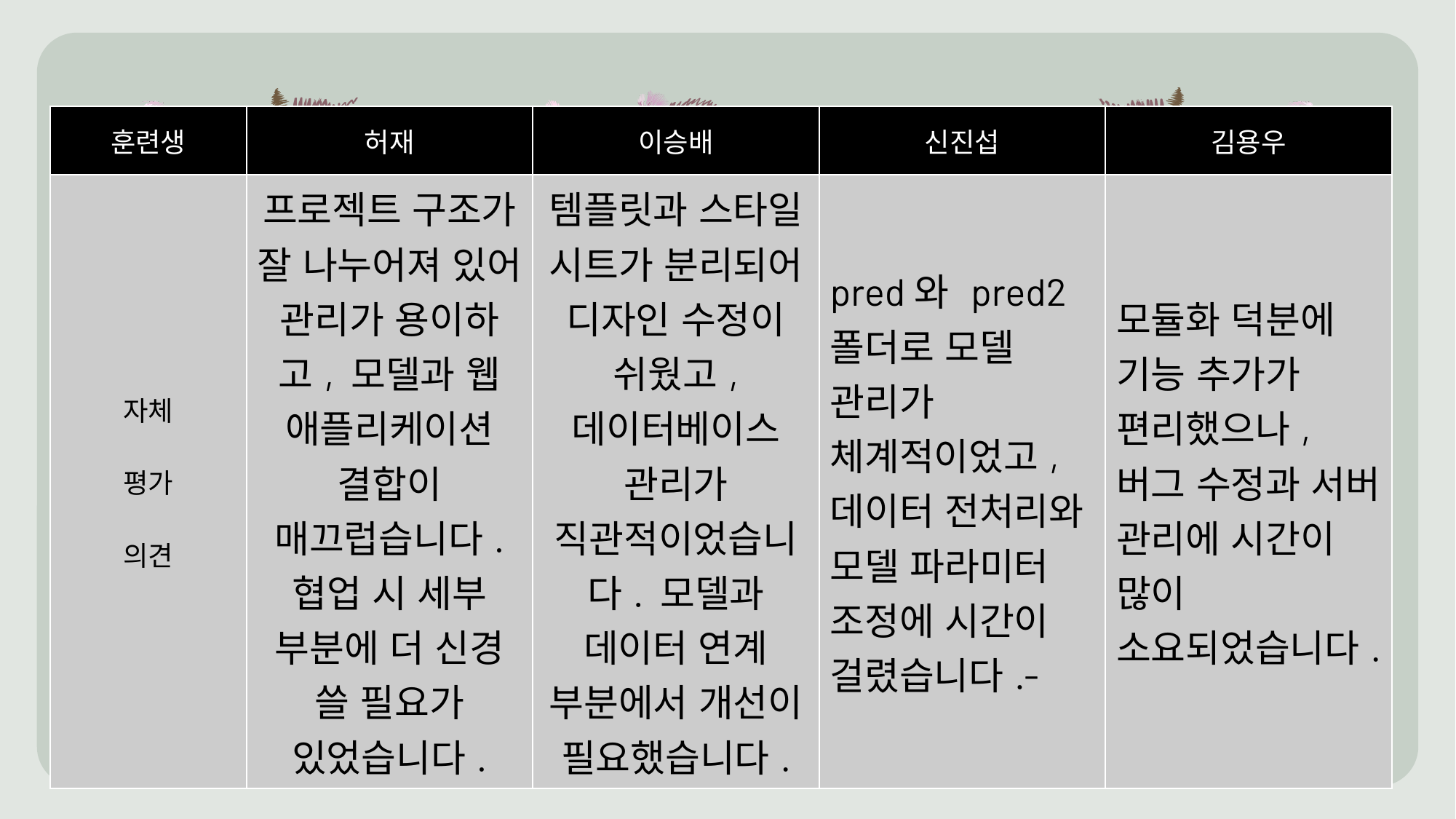

| 훈련생 | 허재 | 이승배 | 신진섭 | 김용우 |
| --- | --- | --- | --- | --- |
| 자체 평가 의견 | 프로젝트 구조가 잘 나누어져 있어 관리가 용이하고, 모델과 웹 애플리케이션 결합이 매끄럽습니다. 협업 시 세부 부분에 더 신경 쓸 필요가 있었습니다. | 템플릿과 스타일 시트가 분리되어 디자인 수정이 쉬웠고, 데이터베이스 관리가 직관적이었습니다. 모델과 데이터 연계 부분에서 개선이 필요했습니다. | pred와 pred2 폴더로 모델 관리가 체계적이었고, 데이터 전처리와 모델 파라미터 조정에 시간이 걸렸습니다.- | 모듈화 덕분에 기능 추가가 편리했으나, 버그 수정과 서버 관리에 시간이 많이 소요되었습니다. |